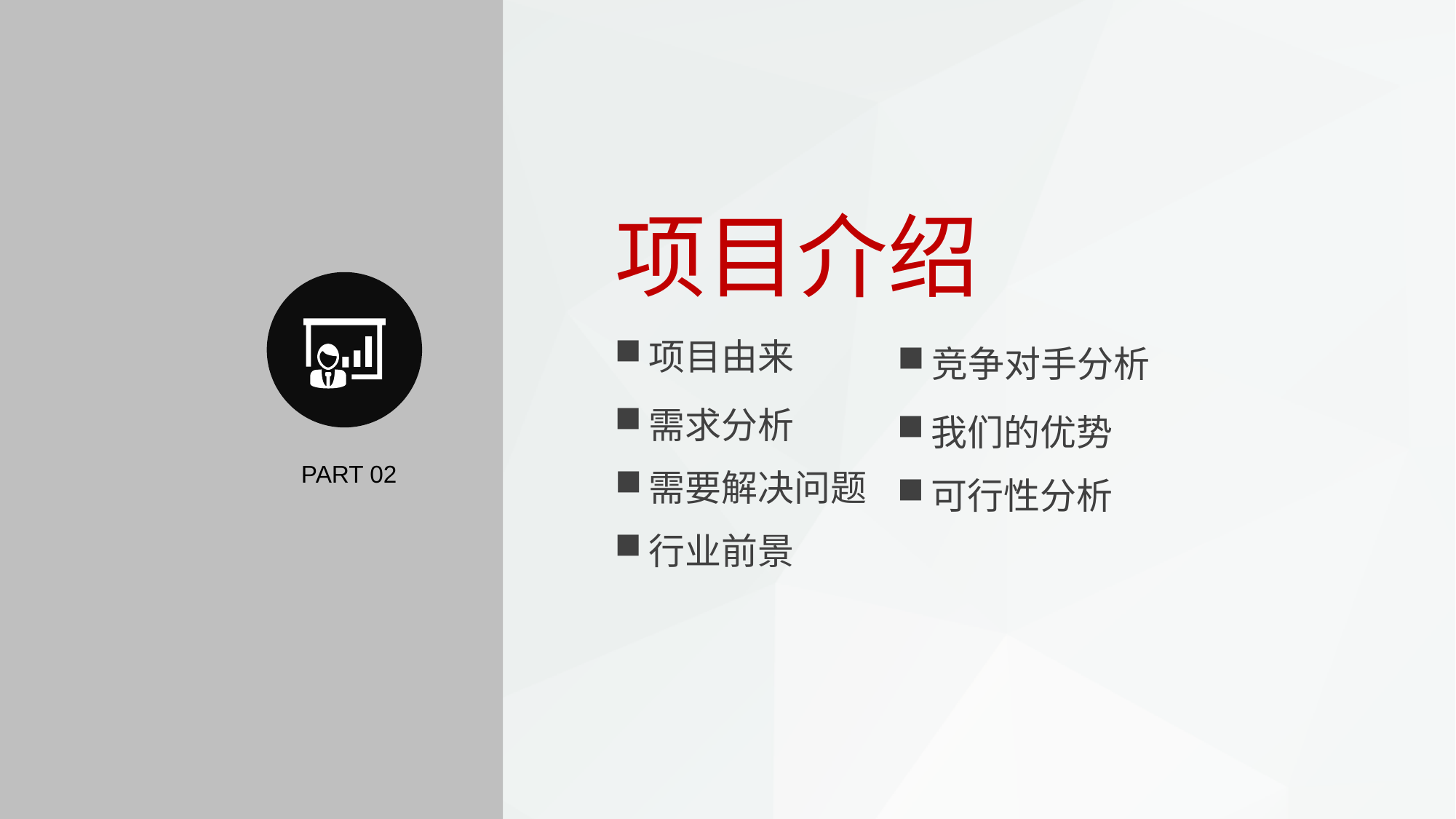

项目介绍

项目由来
竞争对手分析
需求分析
我们的优势
PART 02
需要解决问题
可行性分析
行业前景
此文字为延迟文字  不用删除